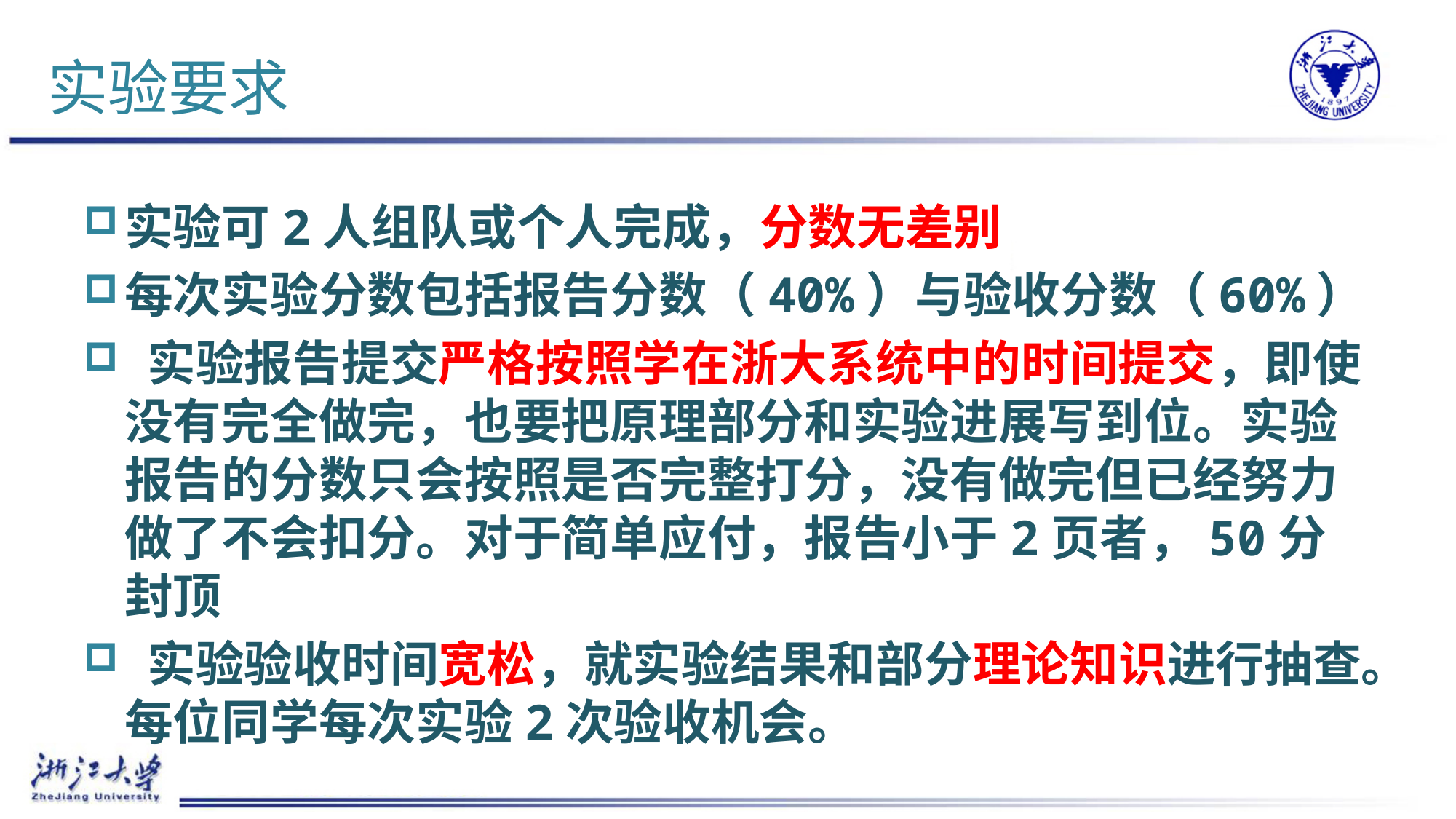

# 实验要求
实验可2人组队或个人完成，分数无差别
每次实验分数包括报告分数（40%）与验收分数（60%）
 实验报告提交严格按照学在浙大系统中的时间提交，即使没有完全做完，也要把原理部分和实验进展写到位。实验报告的分数只会按照是否完整打分，没有做完但已经努力做了不会扣分。对于简单应付，报告小于2页者，50分封顶
 实验验收时间宽松，就实验结果和部分理论知识进行抽查。每位同学每次实验2次验收机会。